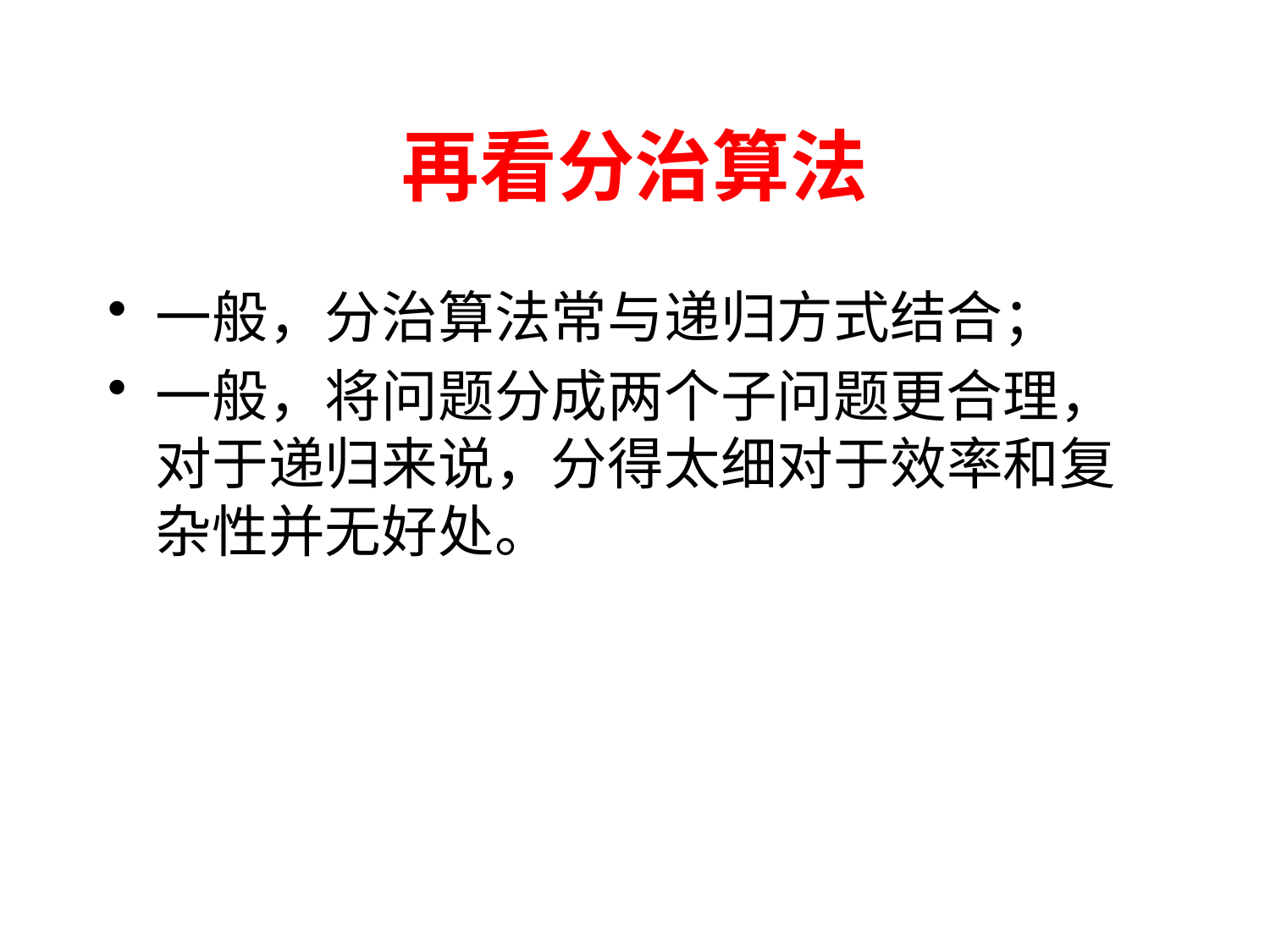

# 再看分治算法
一般，分治算法常与递归方式结合；
一般，将问题分成两个子问题更合理，对于递归来说，分得太细对于效率和复杂性并无好处。